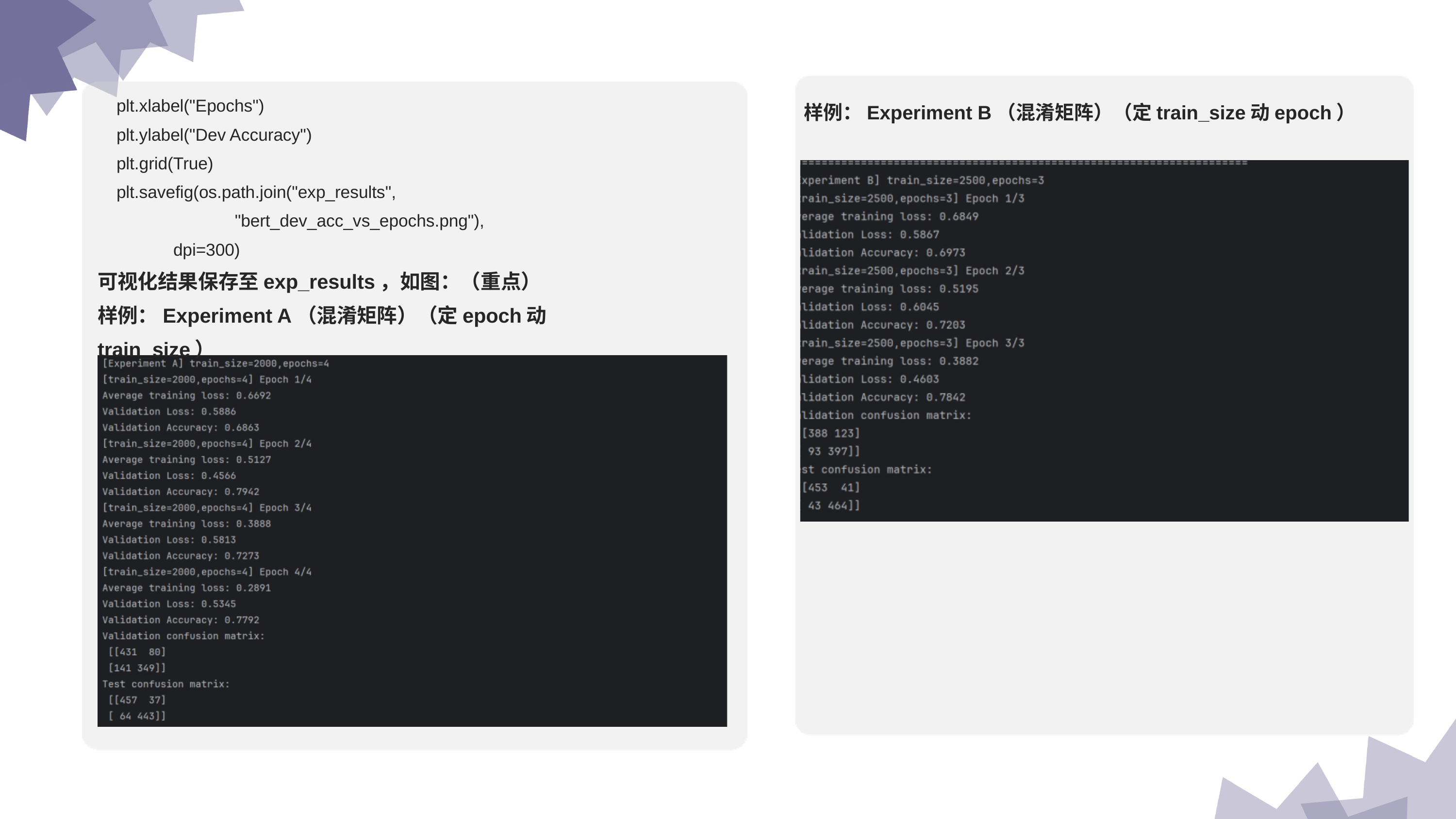

样例：Experiment B（混淆矩阵）（定train_size动epoch）

    plt.xlabel("Epochs")
    plt.ylabel("Dev Accuracy")
    plt.grid(True)
    plt.savefig(os.path.join("exp_results",
                             "bert_dev_acc_vs_epochs.png"),
                dpi=300)
可视化结果保存至exp_results，如图：（重点）
样例：Experiment A（混淆矩阵）（定epoch动train_size）